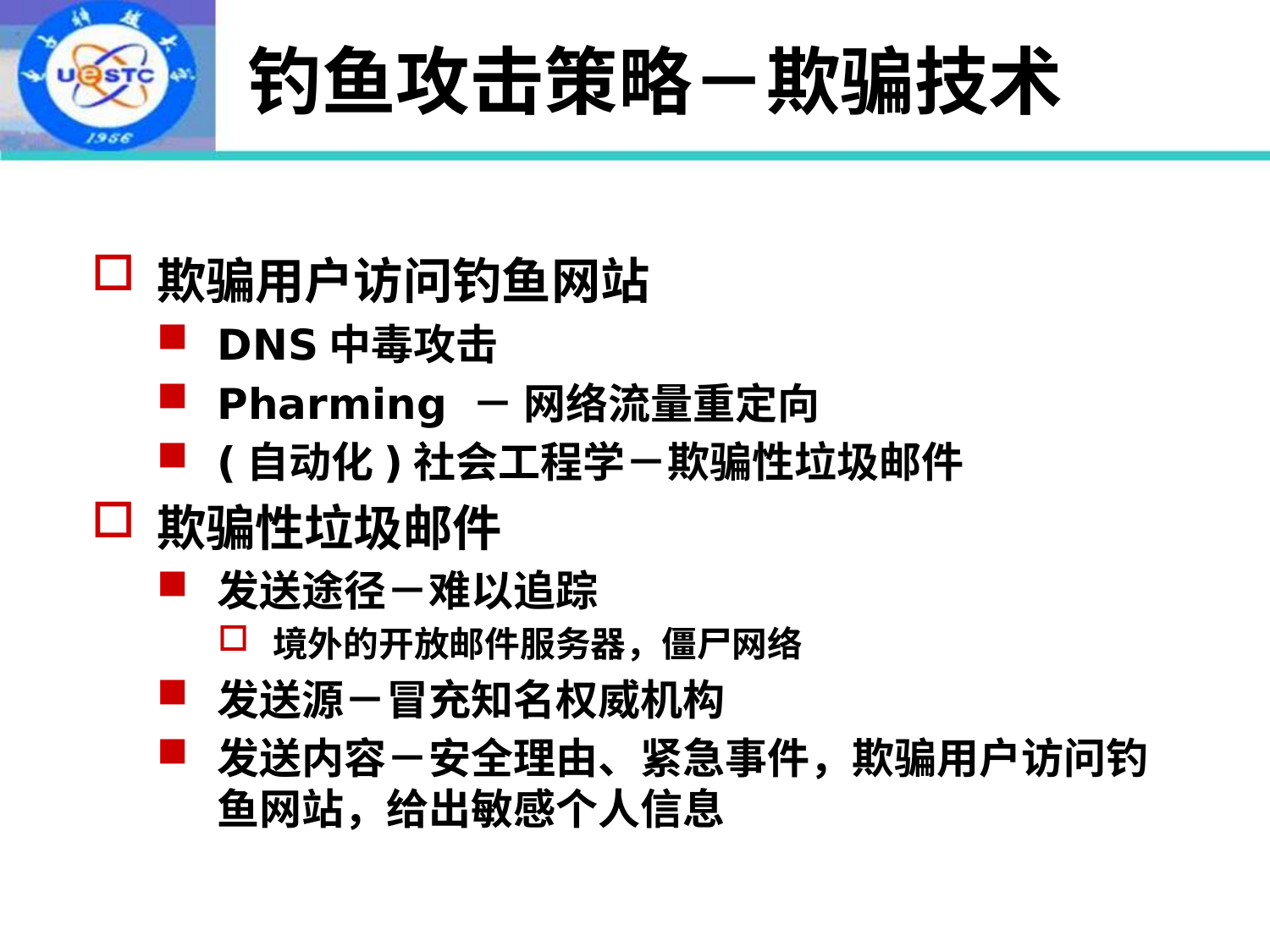

# 钓鱼攻击策略－欺骗技术
欺骗用户访问钓鱼网站
DNS中毒攻击
Pharming － 网络流量重定向
(自动化)社会工程学－欺骗性垃圾邮件
欺骗性垃圾邮件
发送途径－难以追踪
境外的开放邮件服务器，僵尸网络
发送源－冒充知名权威机构
发送内容－安全理由、紧急事件，欺骗用户访问钓鱼网站，给出敏感个人信息